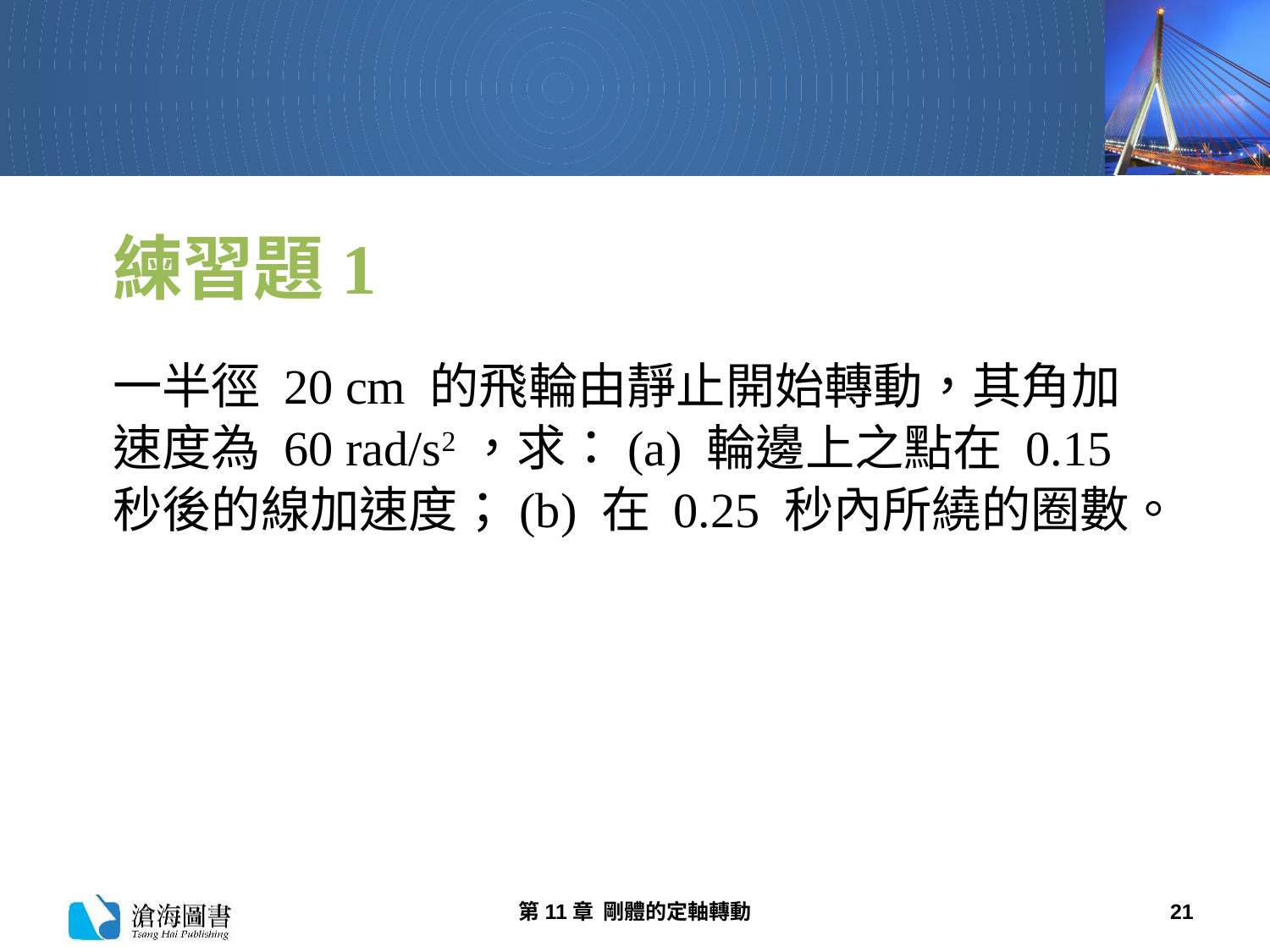

# 練習題1
一半徑 20 cm 的飛輪由靜止開始轉動，其角加速度為 60 rad/s2，求：(a) 輪邊上之點在 0.15 秒後的線加速度；(b) 在 0.25 秒內所繞的圈數。

第11章  剛體的定軸轉動
21